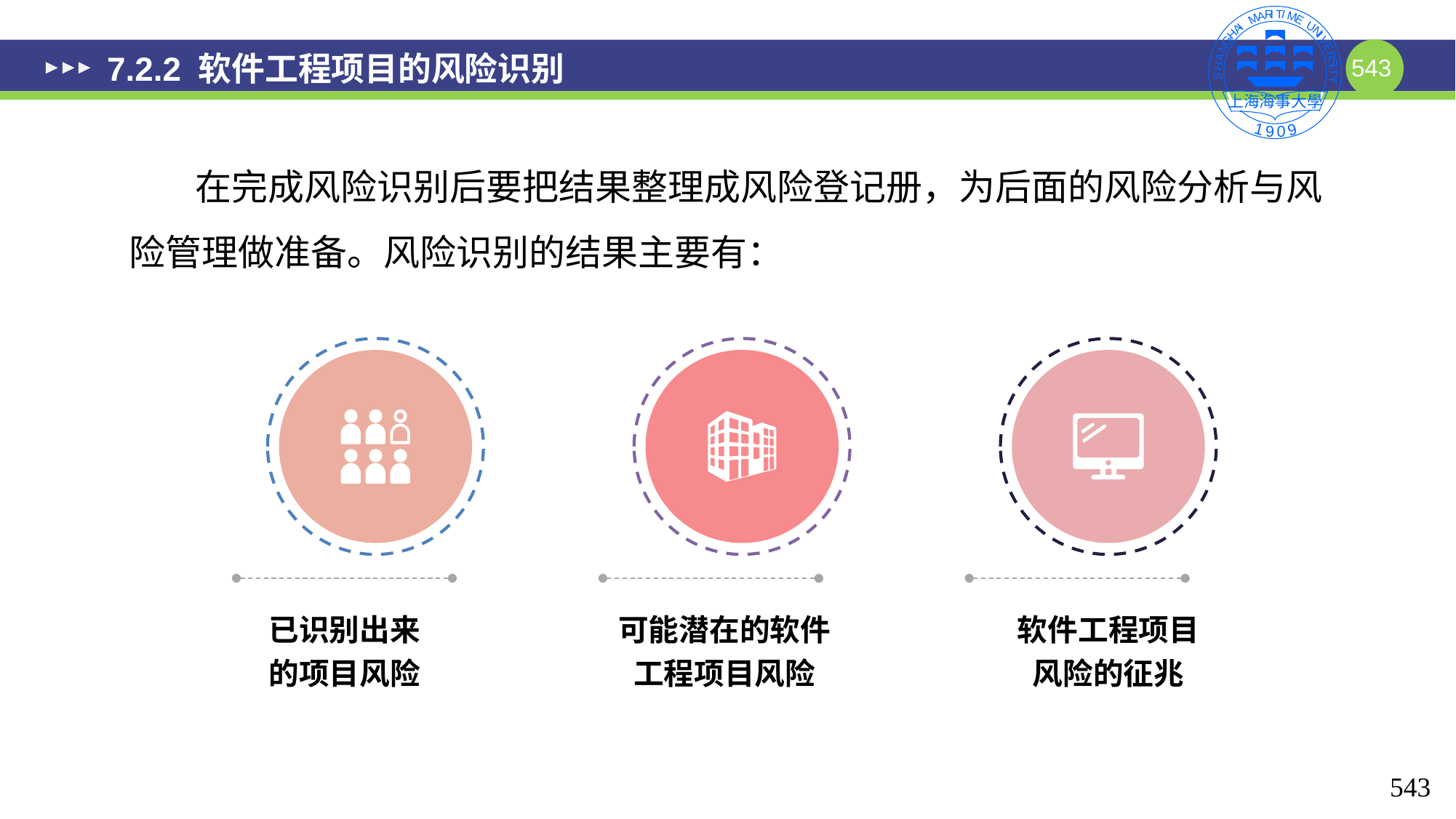

# 7.2.2 软件工程项目的风险识别
       在完成风险识别后要把结果整理成风险登记册，为后面的风险分析与风险管理做准备。风险识别的结果主要有：

软件工程项目风险的征兆

已识别出来的项目风险

可能潜在的软件工程项目风险

543
543